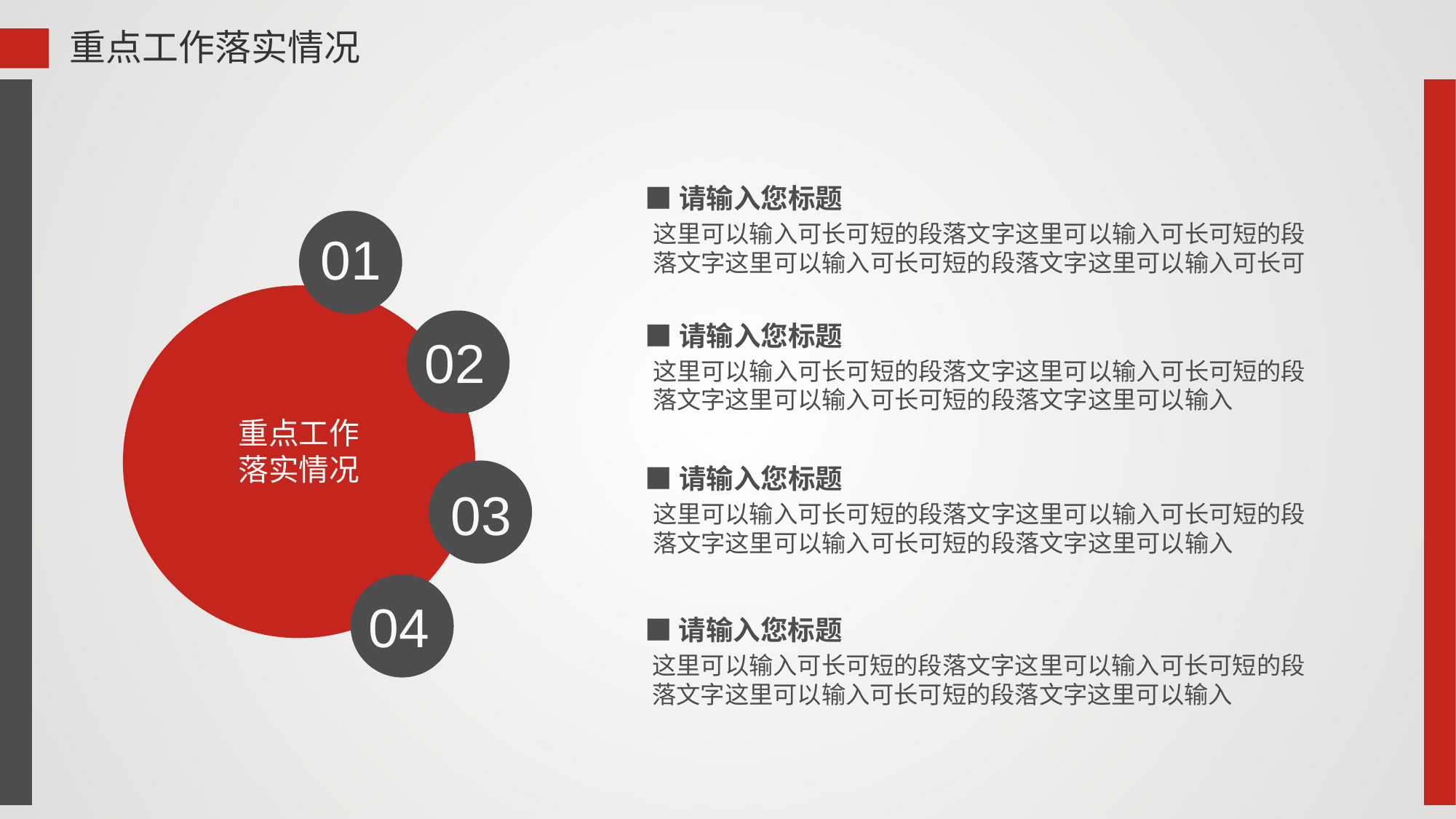

重点工作落实情况

■请输入您标题

01
这里可以输入可长可短的段落文字这里可以输入可长可短的段落文字这里可以输入可长可短的段落文字这里可以输入可长可

02
■请输入您标题
这里可以输入可长可短的段落文字这里可以输入可长可短的段落文字这里可以输入可长可短的段落文字这里可以输入
重点工作落实情况
■请输入您标题

03
这里可以输入可长可短的段落文字这里可以输入可长可短的段落文字这里可以输入可长可短的段落文字这里可以输入

04
■请输入您标题
这里可以输入可长可短的段落文字这里可以输入可长可短的段落文字这里可以输入可长可短的段落文字这里可以输入